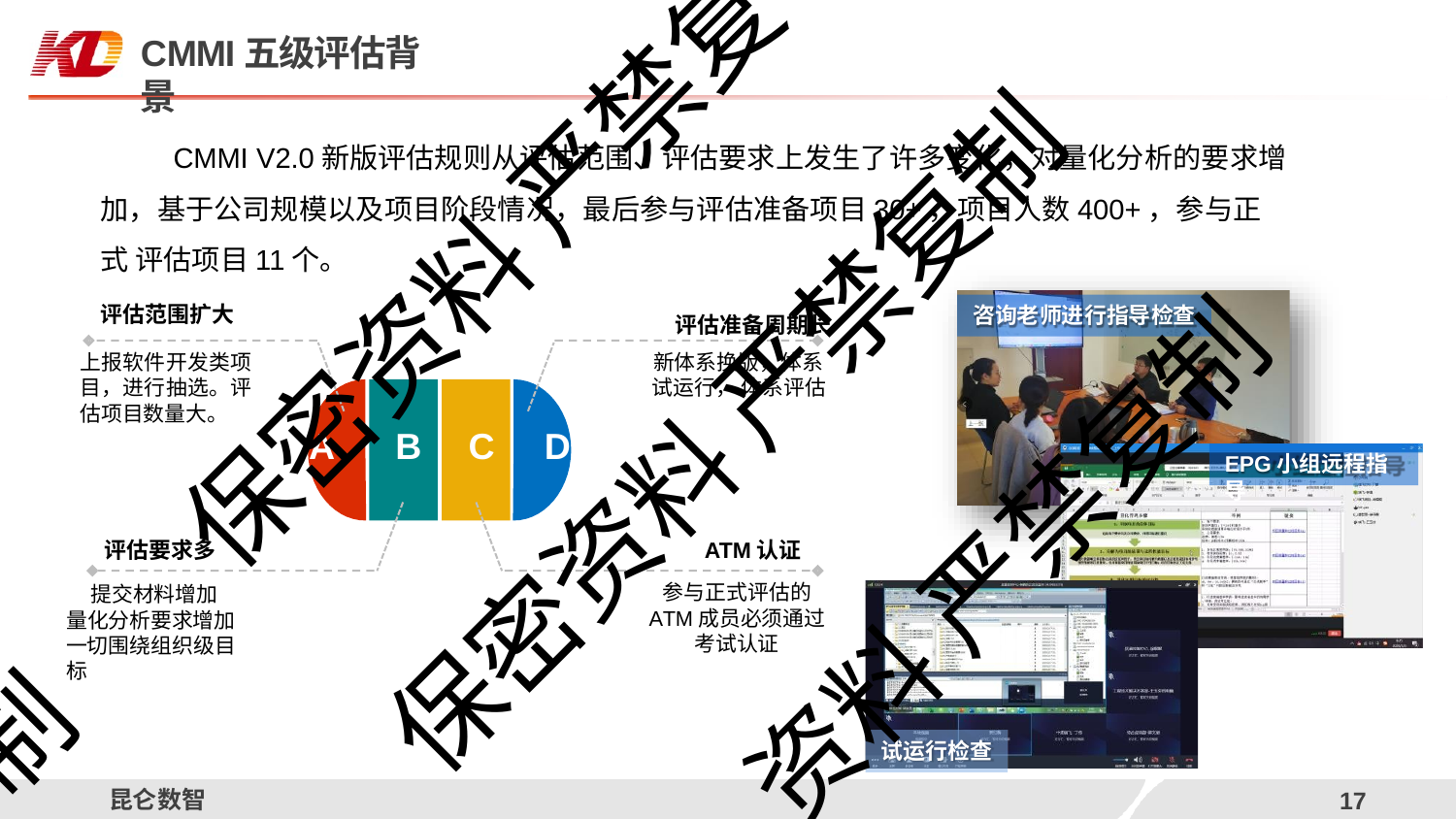

# CMMI五级评估背景

CMMI V2.0新版评估规则从评估范围、评估要求上发生了许多变化，对量化分析的要求增 加，基于公司规模以及项目阶段情况，最后参与评估准备项目30+，项目人数400+，参与正式 评估项目11个。
保密资料 严禁复

评估范围扩大
上报软件开发类项 目，进行抽选。评 估项目数量大。
评估准备周期长
新体系换版，体系
试运行， 体系评估
咨询老师进行指导检查

保密资料 严禁复制

A	B	C	D

EPG小组远程指导
资料 严禁复制

评估要求多
提交材料增加 量化分析要求增加 一切围绕组织级目 标
ATM认证
参与正式评估的 ATM成员必须通过 考试认证

制

试运行检查
昆仑数智
17